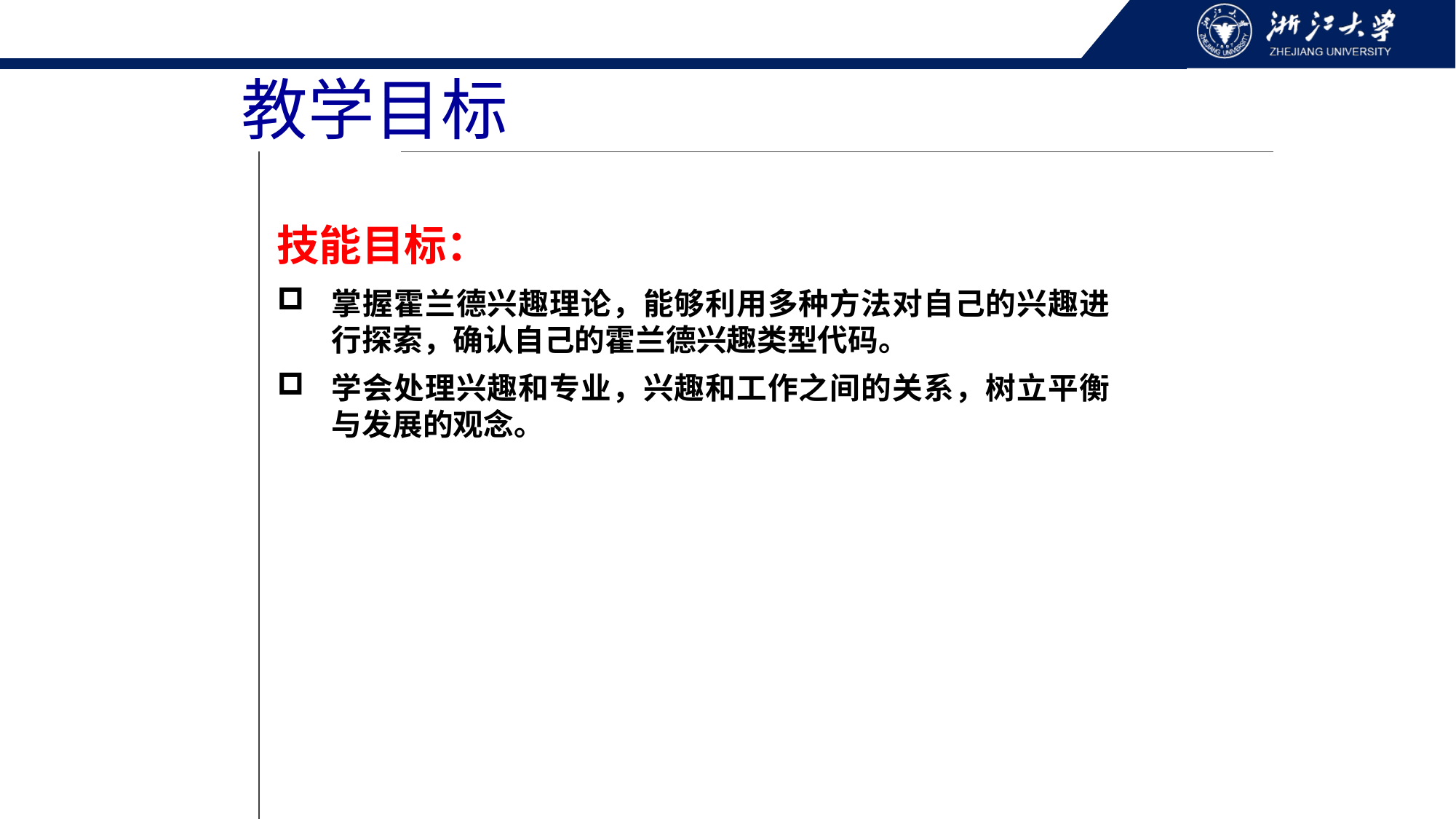

教学目标
技能目标：
掌握霍兰德兴趣理论，能够利用多种方法对自己的兴趣进行探索，确认自己的霍兰德兴趣类型代码。
学会处理兴趣和专业，兴趣和工作之间的关系，树立平衡与发展的观念。